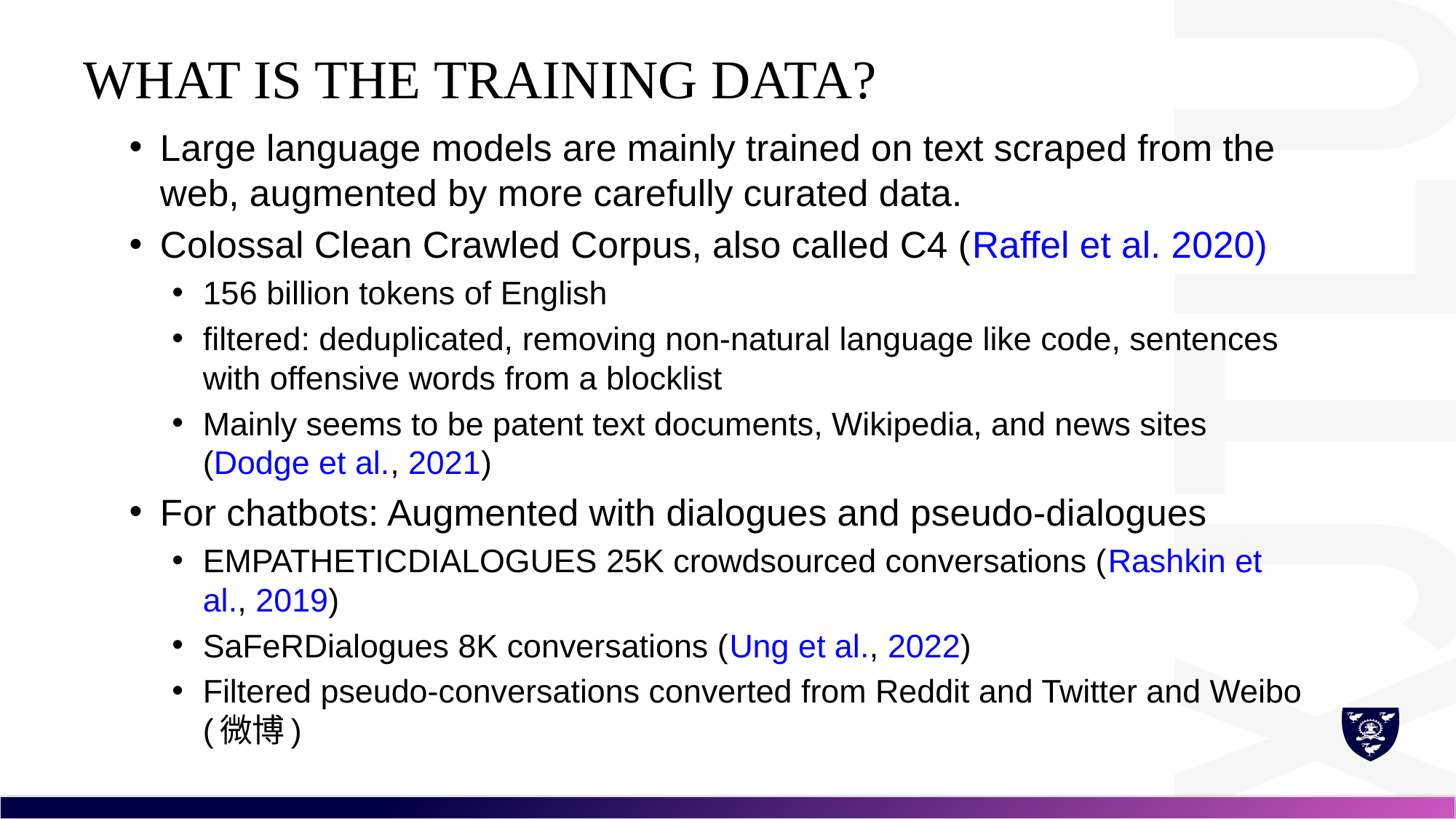

# What is the training data?
Large language models are mainly trained on text scraped from the web, augmented by more carefully curated data.
Colossal Clean Crawled Corpus, also called C4 (Raffel et al. 2020)
156 billion tokens of English
filtered: deduplicated, removing non-natural language like code, sentences with offensive words from a blocklist
Mainly seems to be patent text documents, Wikipedia, and news sites (Dodge et al., 2021)
For chatbots: Augmented with dialogues and pseudo-dialogues
EmpatheticDialogues 25K crowdsourced conversations (Rashkin et al., 2019)
SaFeRDialogues 8K conversations (Ung et al., 2022)
Filtered pseudo-conversations converted from Reddit and Twitter and Weibo (微博)